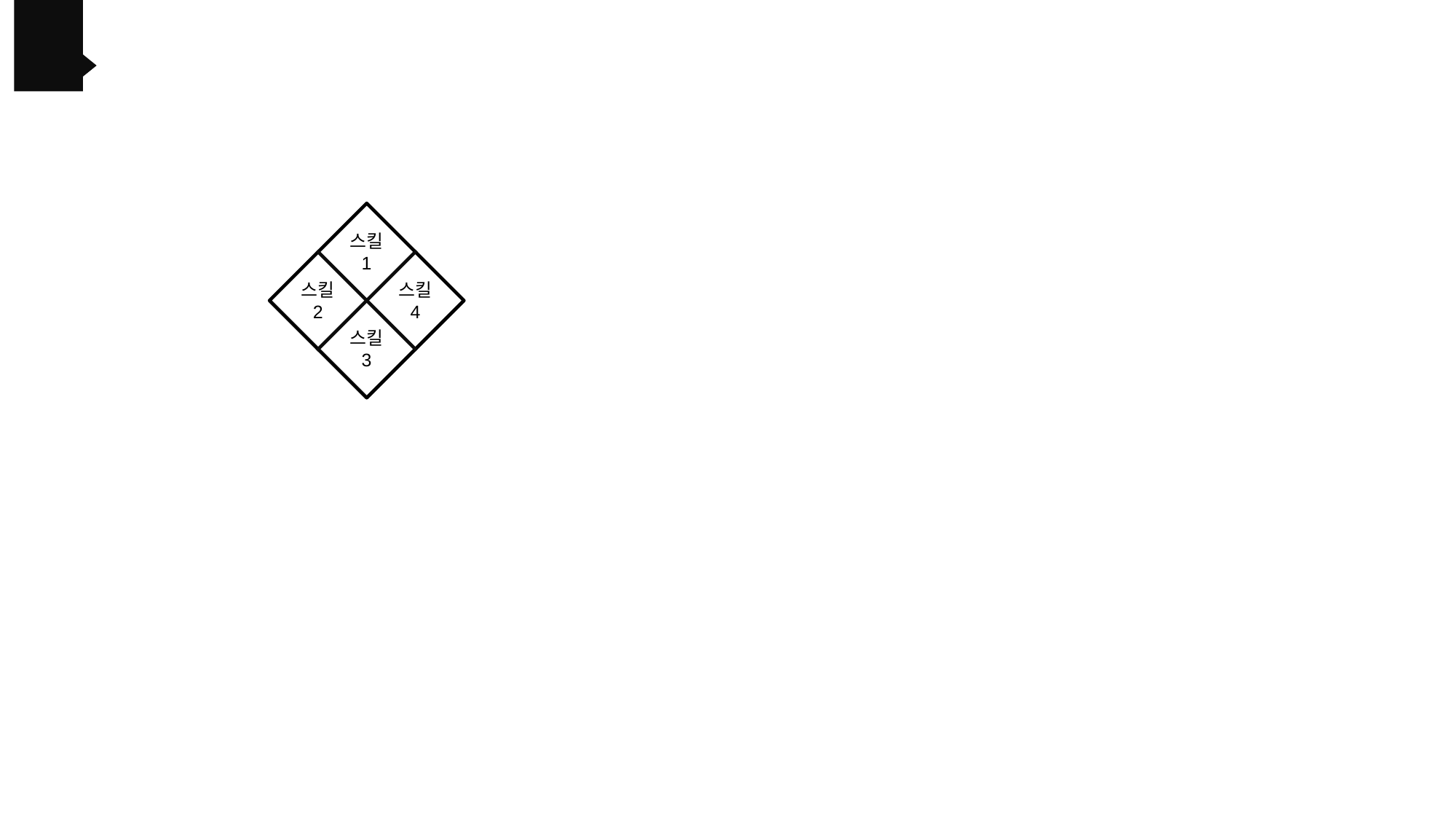

스킬
1

스킬
2
스킬
4
스킬
3